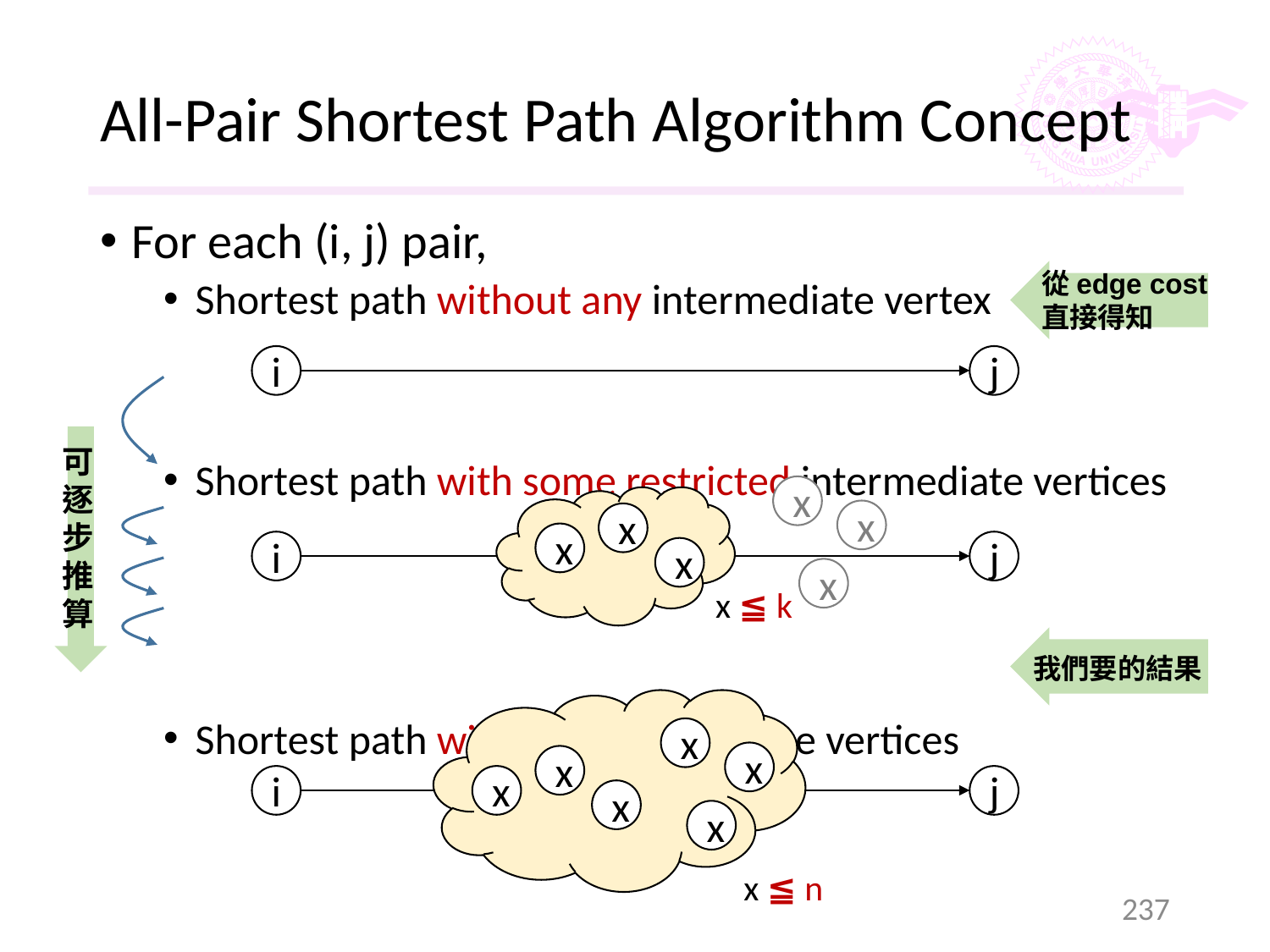

# All-Pair Shortest Path Algorithm Concept
For each (i, j) pair,
Shortest path without any intermediate vertex

Shortest path with some restricted intermediate vertices

Shortest path with any intermediate vertices

從edge cost直接得知

i
j

可逐步推算
x

x
x

x
i
j
x
x
x ≦ k

我們要的結果

x
x
x
i
x
j
x
x
x ≦ n
237